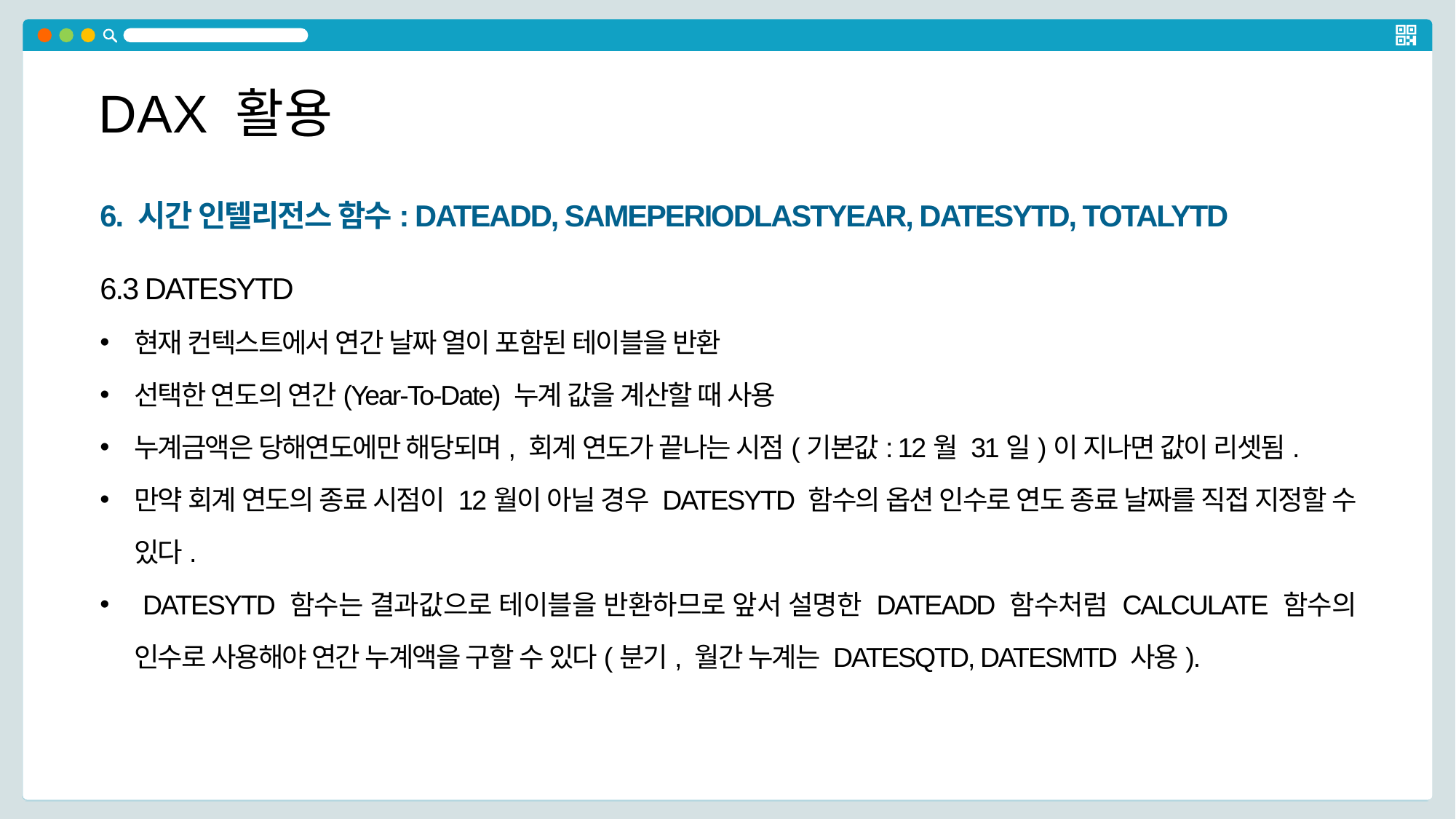

DAX 활용
6. 시간 인텔리전스 함수: DATEADD, SAMEPERIODLASTYEAR, DATESYTD, TOTALYTD

6.3 DATESYTD
현재 컨텍스트에서 연간 날짜 열이 포함된 테이블을 반환
선택한 연도의 연간(Year-To-Date) 누계 값을 계산할 때 사용
누계금액은 당해연도에만 해당되며, 회계 연도가 끝나는 시점(기본값: 12월 31일)이 지나면 값이 리셋됨.
만약 회계 연도의 종료 시점이 12월이 아닐 경우 DATESYTD 함수의 옵션 인수로 연도 종료 날짜를 직접 지정할 수 있다.
 DATESYTD 함수는 결과값으로 테이블을 반환하므로 앞서 설명한 DATEADD 함수처럼 CALCULATE 함수의 인수로 사용해야 연간 누계액을 구할 수 있다(분기, 월간 누계는 DATESQTD, DATESMTD 사용).